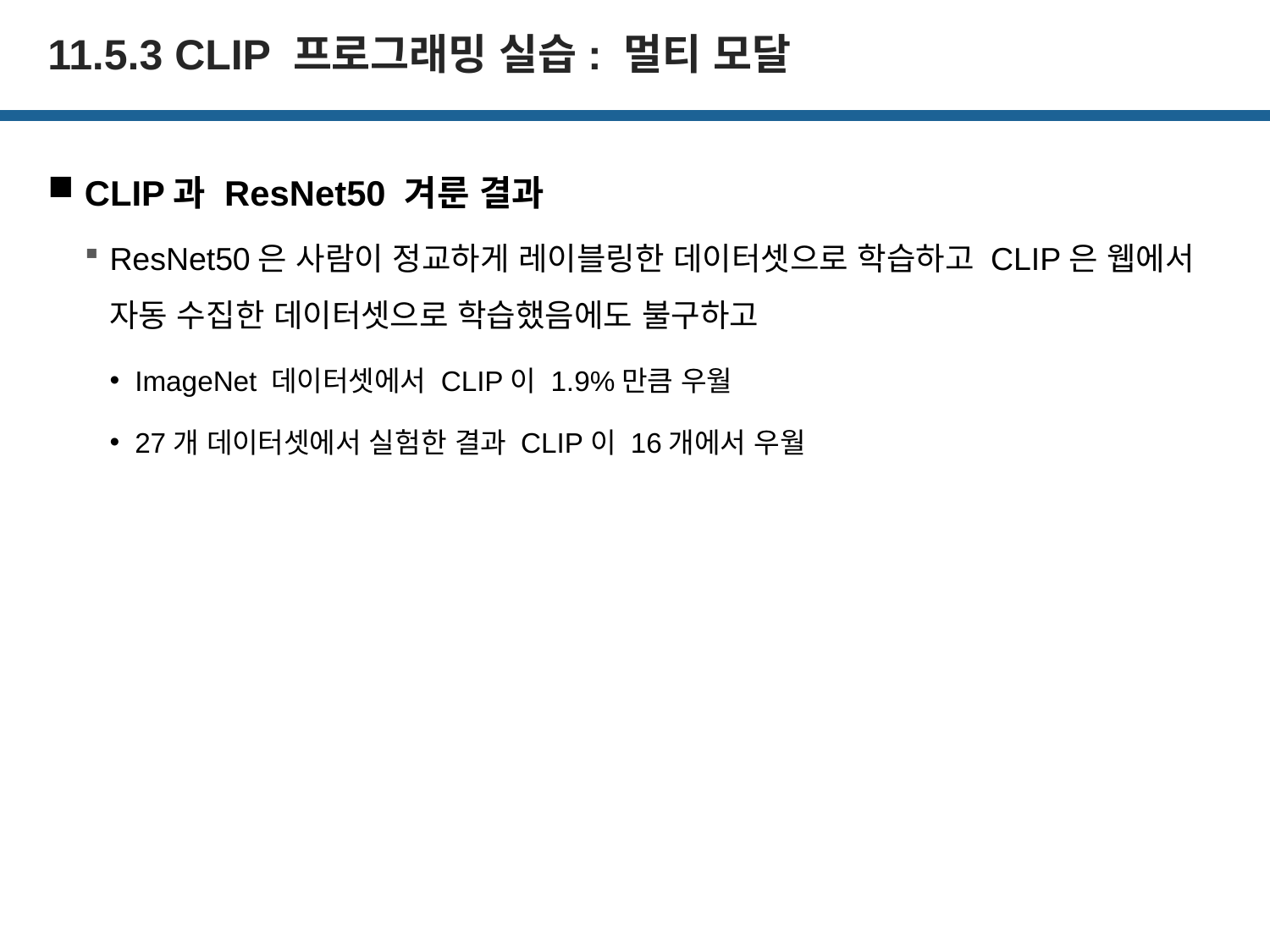

# 11.5.3 CLIP 프로그래밍 실습: 멀티 모달
CLIP과 ResNet50 겨룬 결과
ResNet50은 사람이 정교하게 레이블링한 데이터셋으로 학습하고 CLIP은 웹에서 자동 수집한 데이터셋으로 학습했음에도 불구하고
ImageNet 데이터셋에서 CLIP이 1.9%만큼 우월
27개 데이터셋에서 실험한 결과 CLIP이 16개에서 우월